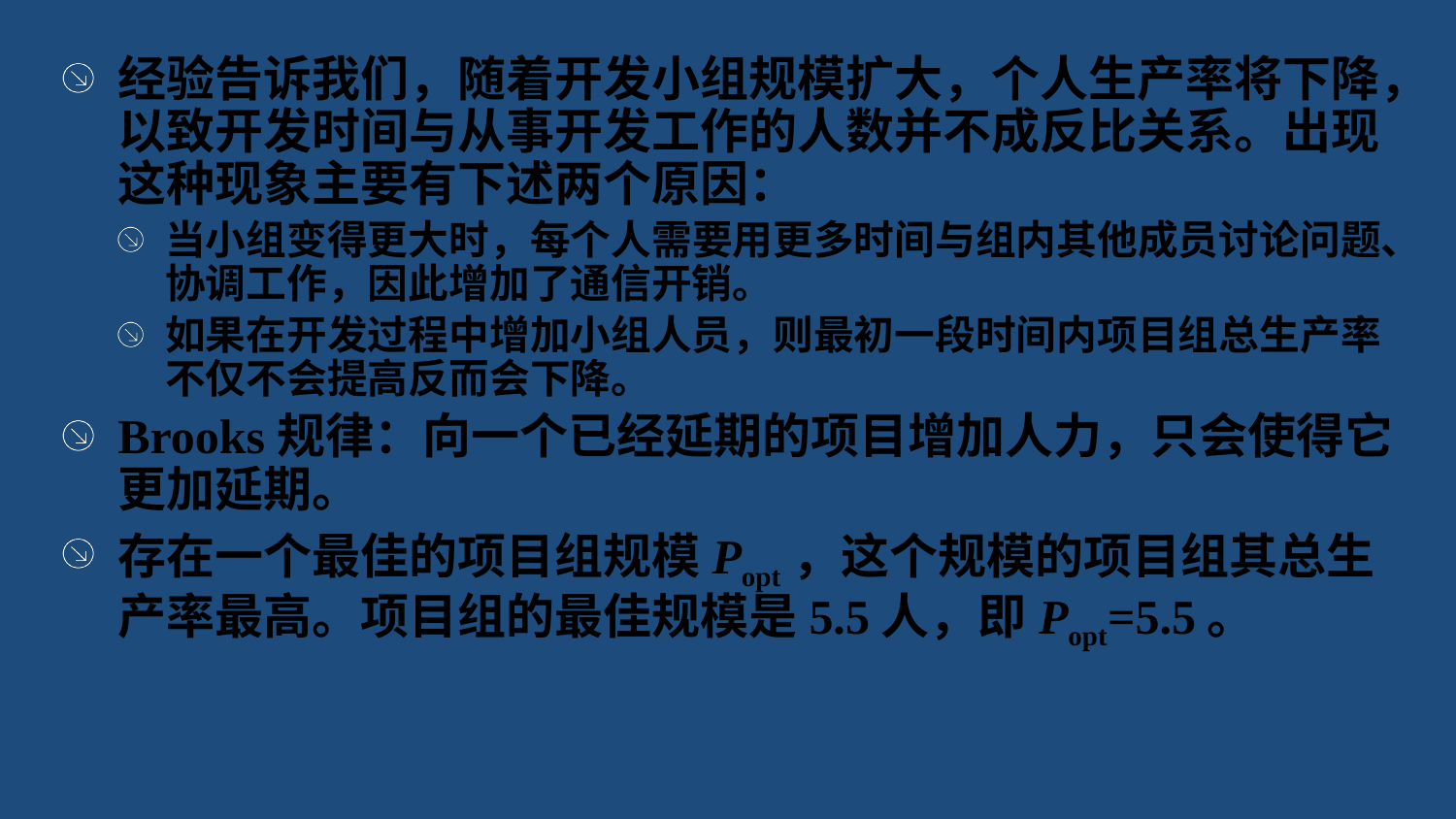

经验告诉我们，随着开发小组规模扩大，个人生产率将下降，以致开发时间与从事开发工作的人数并不成反比关系。出现这种现象主要有下述两个原因：
当小组变得更大时，每个人需要用更多时间与组内其他成员讨论问题、协调工作，因此增加了通信开销。
如果在开发过程中增加小组人员，则最初一段时间内项目组总生产率不仅不会提高反而会下降。
Brooks规律：向一个已经延期的项目增加人力，只会使得它更加延期。
存在一个最佳的项目组规模Popt，这个规模的项目组其总生产率最高。项目组的最佳规模是5.5人，即Popt=5.5。